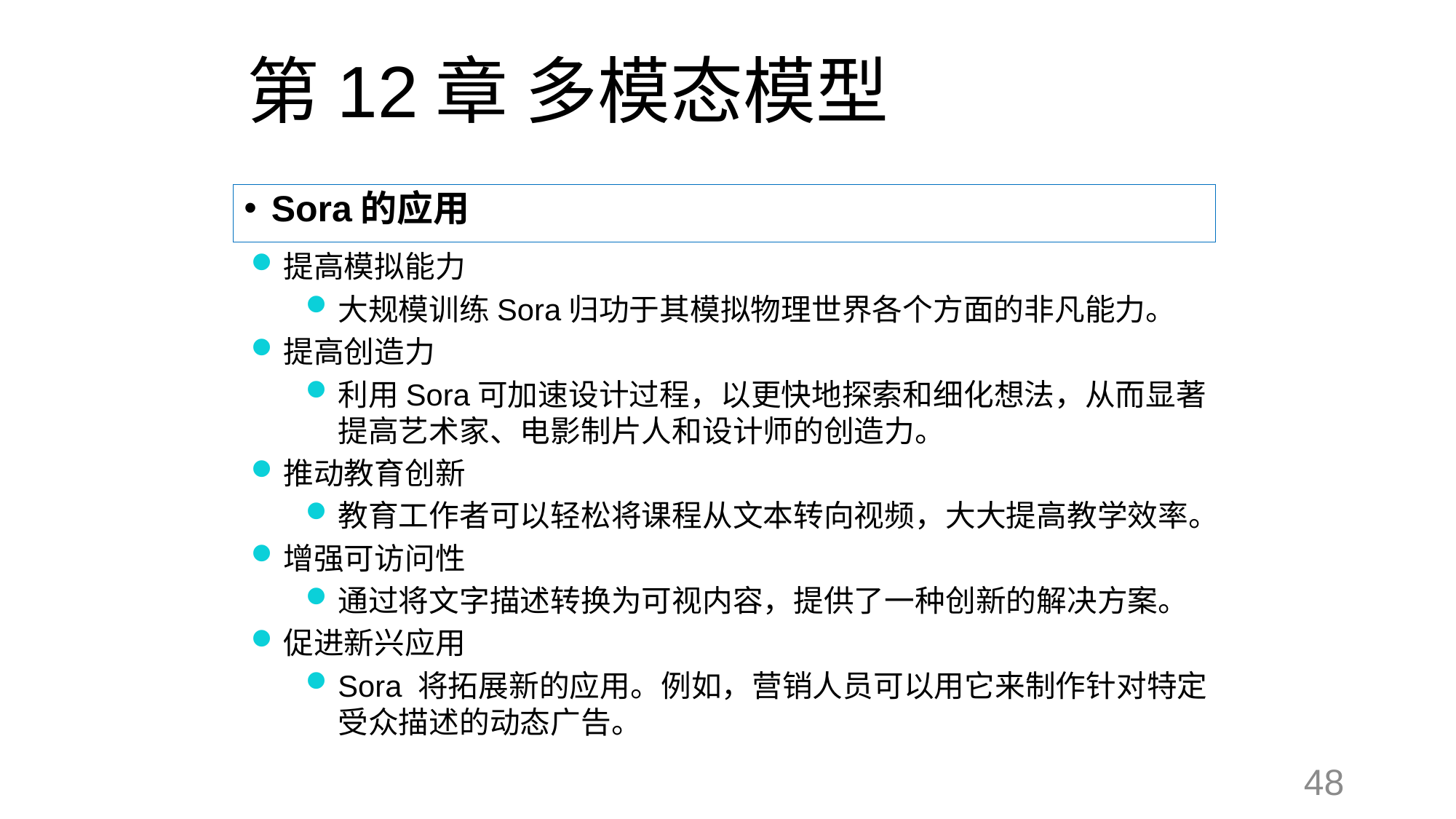

# 第12章 多模态模型
Sora的应用

提高模拟能力
大规模训练Sora归功于其模拟物理世界各个方面的非凡能力。
提高创造力
利用Sora可加速设计过程，以更快地探索和细化想法，从而显著提高艺术家、电影制片人和设计师的创造力。
推动教育创新
教育工作者可以轻松将课程从文本转向视频，大大提高教学效率。
增强可访问性
通过将文字描述转换为可视内容，提供了一种创新的解决方案。
促进新兴应用
Sora 将拓展新的应用。例如，营销人员可以用它来制作针对特定受众描述的动态广告。

48